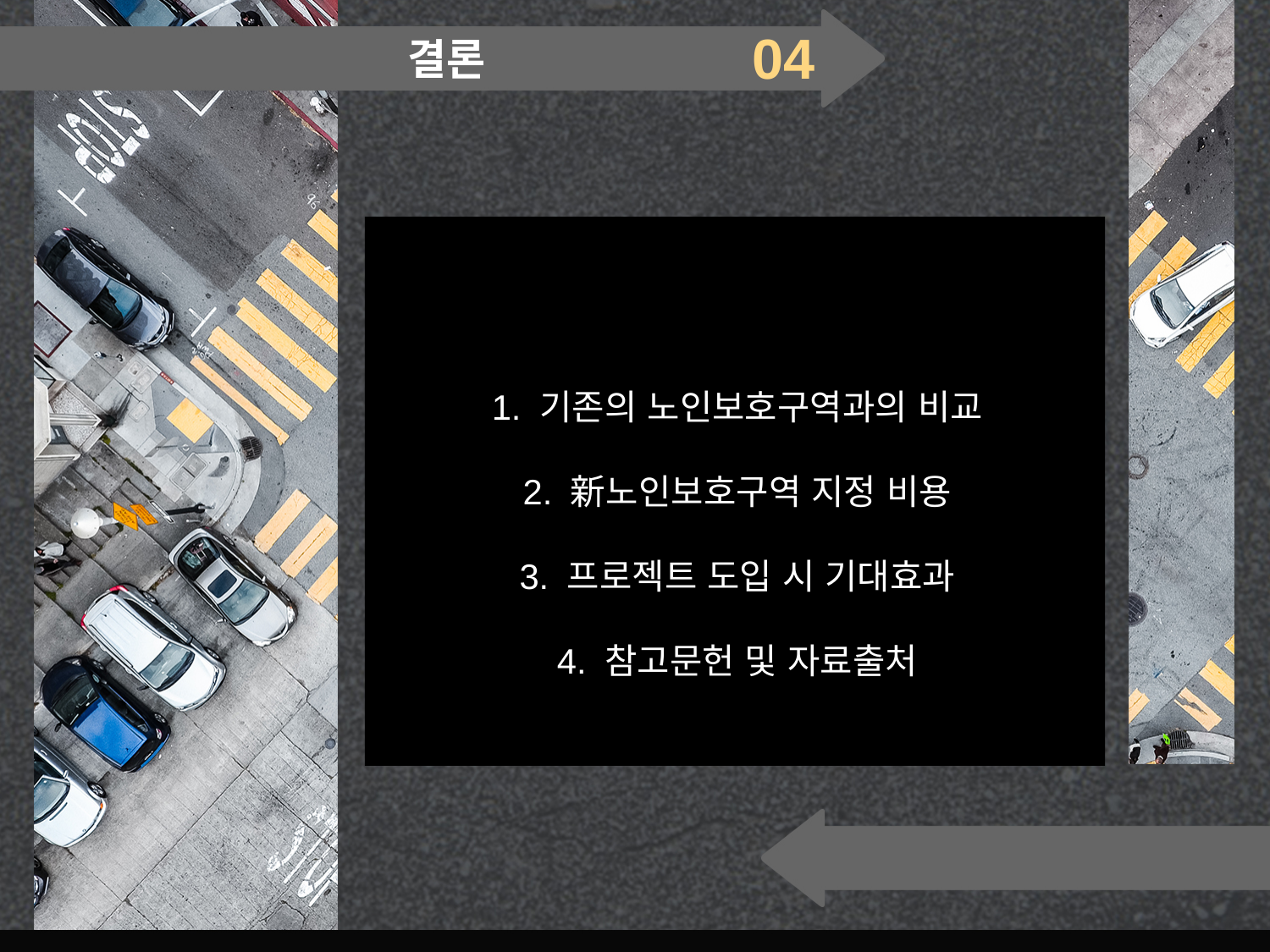

04
결론
기존의 노인보호구역과의 비교
新노인보호구역 지정 비용
프로젝트 도입 시 기대효과
참고문헌 및 자료출처